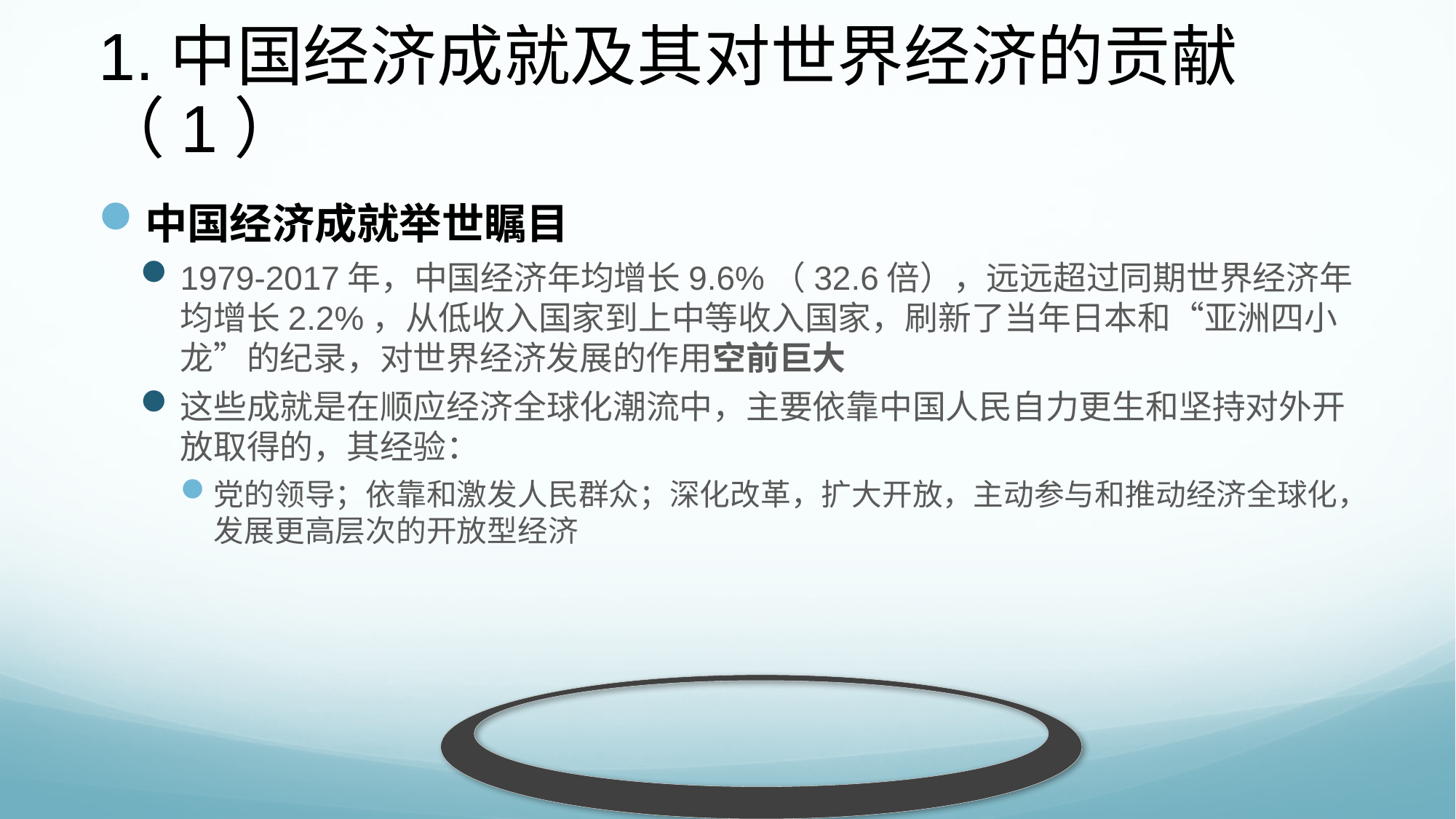

# 1.中国经济成就及其对世界经济的贡献（1）
中国经济成就举世瞩目
1979-2017年，中国经济年均增长9.6%（32.6倍），远远超过同期世界经济年均增长2.2%，从低收入国家到上中等收入国家，刷新了当年日本和“亚洲四小龙”的纪录，对世界经济发展的作用空前巨大
这些成就是在顺应经济全球化潮流中，主要依靠中国人民自力更生和坚持对外开放取得的，其经验：
党的领导；依靠和激发人民群众；深化改革，扩大开放，主动参与和推动经济全球化，发展更高层次的开放型经济